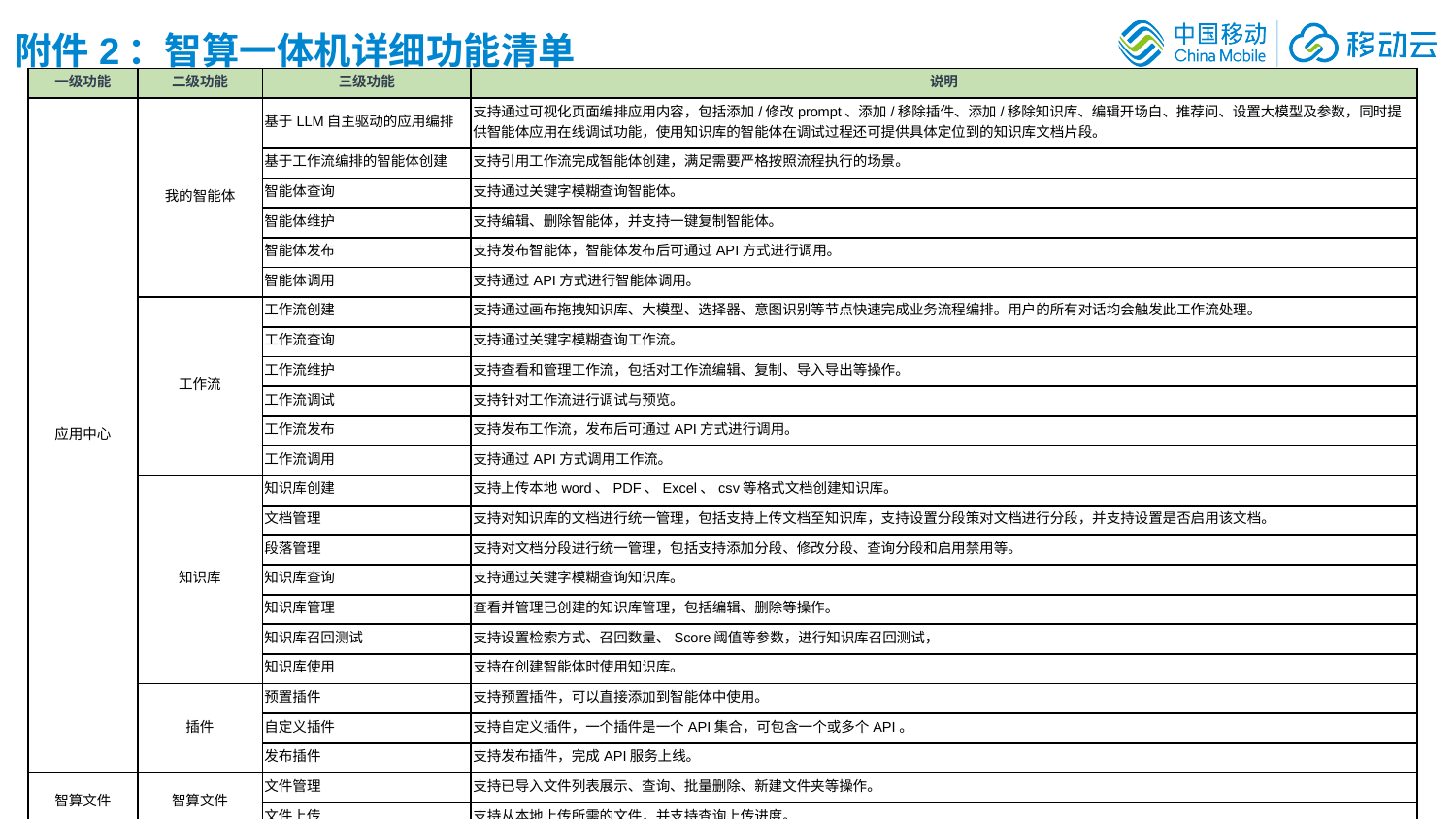

附件2：智算一体机详细功能清单
| 一级功能 | 二级功能 | 三级功能 | 说明 |
| --- | --- | --- | --- |
| 应用中心 | 我的智能体 | 基于LLM自主驱动的应用编排 | 支持通过可视化页面编排应用内容，包括添加/修改prompt、添加/移除插件、添加/移除知识库、编辑开场白、推荐问、设置大模型及参数，同时提供智能体应用在线调试功能，使用知识库的智能体在调试过程还可提供具体定位到的知识库文档片段。 |
|  |  | 基于工作流编排的智能体创建 | 支持引用工作流完成智能体创建，满足需要严格按照流程执行的场景。 |
|  |  | 智能体查询 | 支持通过关键字模糊查询智能体。 |
|  |  | 智能体维护 | 支持编辑、删除智能体，并支持一键复制智能体。 |
|  |  | 智能体发布 | 支持发布智能体，智能体发布后可通过API方式进行调用。 |
|  |  | 智能体调用 | 支持通过API方式进行智能体调用。 |
|  | 工作流 | 工作流创建 | 支持通过画布拖拽知识库、大模型、选择器、意图识别等节点快速完成业务流程编排。用户的所有对话均会触发此工作流处理。 |
|  |  | 工作流查询 | 支持通过关键字模糊查询工作流。 |
|  |  | 工作流维护 | 支持查看和管理工作流，包括对工作流编辑、复制、导入导出等操作。 |
|  |  | 工作流调试 | 支持针对工作流进行调试与预览。 |
|  |  | 工作流发布 | 支持发布工作流，发布后可通过API方式进行调用。 |
|  |  | 工作流调用 | 支持通过API方式调用工作流。 |
|  | 知识库 | 知识库创建 | 支持上传本地word、PDF、Excel、csv等格式文档创建知识库。 |
|  |  | 文档管理 | 支持对知识库的文档进行统一管理，包括支持上传文档至知识库，支持设置分段策对文档进行分段，并支持设置是否启用该文档。 |
|  |  | 段落管理 | 支持对文档分段进行统一管理，包括支持添加分段、修改分段、查询分段和启用禁用等。 |
|  |  | 知识库查询 | 支持通过关键字模糊查询知识库。 |
|  |  | 知识库管理 | 查看并管理已创建的知识库管理，包括编辑、删除等操作。 |
|  |  | 知识库召回测试 | 支持设置检索方式、召回数量、Score阈值等参数，进行知识库召回测试， |
|  |  | 知识库使用 | 支持在创建智能体时使用知识库。 |
|  | 插件 | 预置插件 | 支持预置插件，可以直接添加到智能体中使用。 |
|  |  | 自定义插件 | 支持自定义插件，一个插件是一个API集合，可包含一个或多个API。 |
|  |  | 发布插件 | 支持发布插件，完成API服务上线。 |
| 智算文件 | 智算文件 | 文件管理 | 支持已导入文件列表展示、查询、批量删除、新建文件夹等操作。 |
|  |  | 文件上传 | 支持从本地上传所需的文件，并支持查询上传进度。 |
| 模型推理 | 模型推理 | 推理任务管理 | 支持已创建的推理任务列表展示，包括推理资源、推理模型等信息展示。支持针对推理任务扩缩容、在线调试等操作。 |
|  |  | 推理任务创建 | 支持基于基础模型的推理任务创建。 |
|  |  | 推理任务详情 | 支持查看已创建的推理任务基础信息、日志、在线调试等信息。 |
71